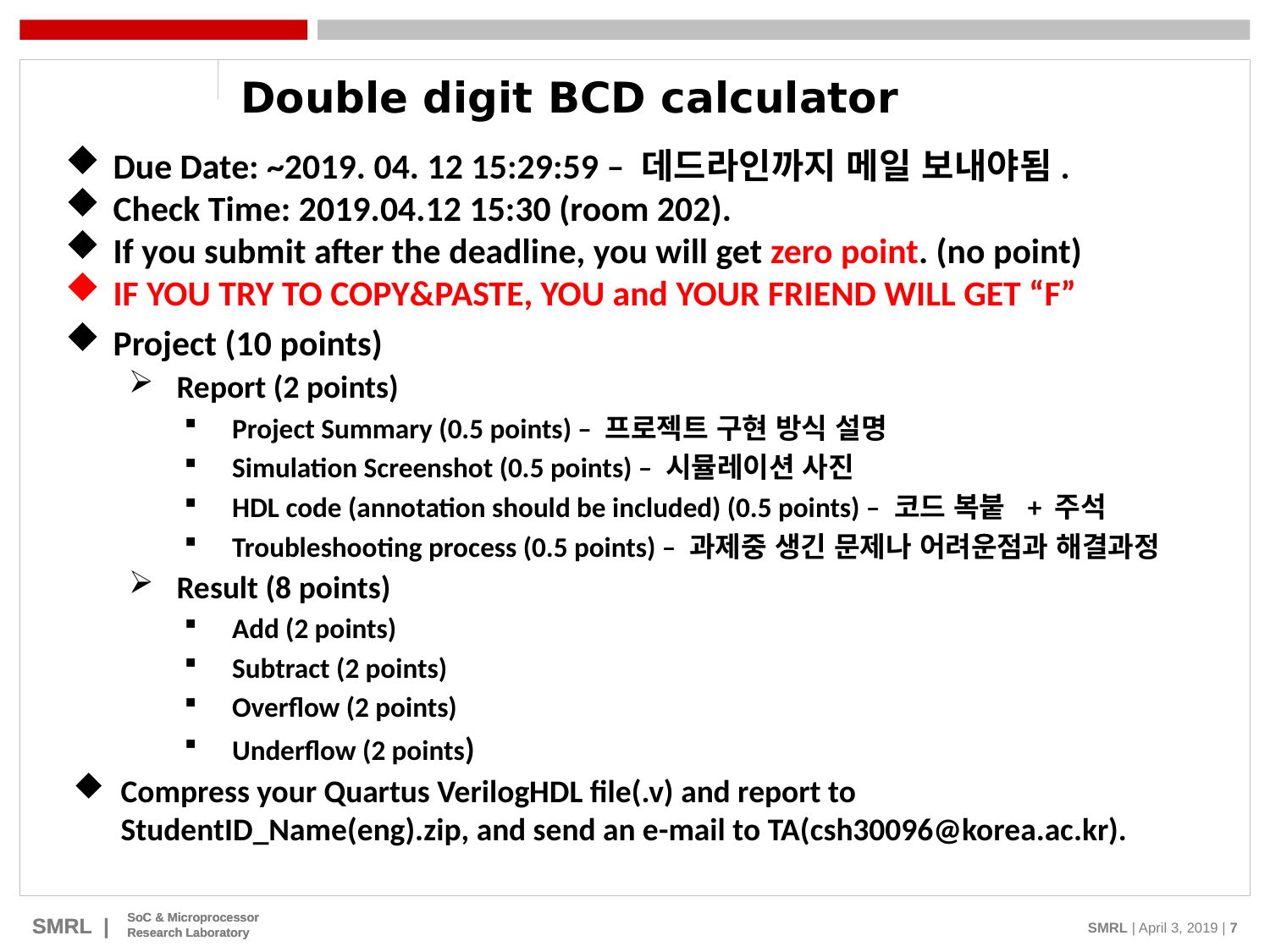

Double digit BCD calculator
Due Date: ~2019. 04. 12 15:29:59 – 데드라인까지 메일 보내야됨.
Check Time: 2019.04.12 15:30 (room 202).
If you submit after the deadline, you will get zero point. (no point)
IF YOU TRY TO COPY&PASTE, YOU and YOUR FRIEND WILL GET “F”
Project (10 points)
Report (2 points)
Project Summary (0.5 points) – 프로젝트 구현 방식 설명
Simulation Screenshot (0.5 points) – 시뮬레이션 사진
HDL code (annotation should be included) (0.5 points) – 코드 복붙  + 주석
Troubleshooting process (0.5 points) – 과제중 생긴 문제나 어려운점과 해결과정
Result (8 points)
Add (2 points)
Subtract (2 points)
Overflow (2 points)
Underflow (2 points)
Compress your Quartus VerilogHDL file(.v) and report to StudentID_Name(eng).zip, and send an e-mail to TA(csh30096@korea.ac.kr).